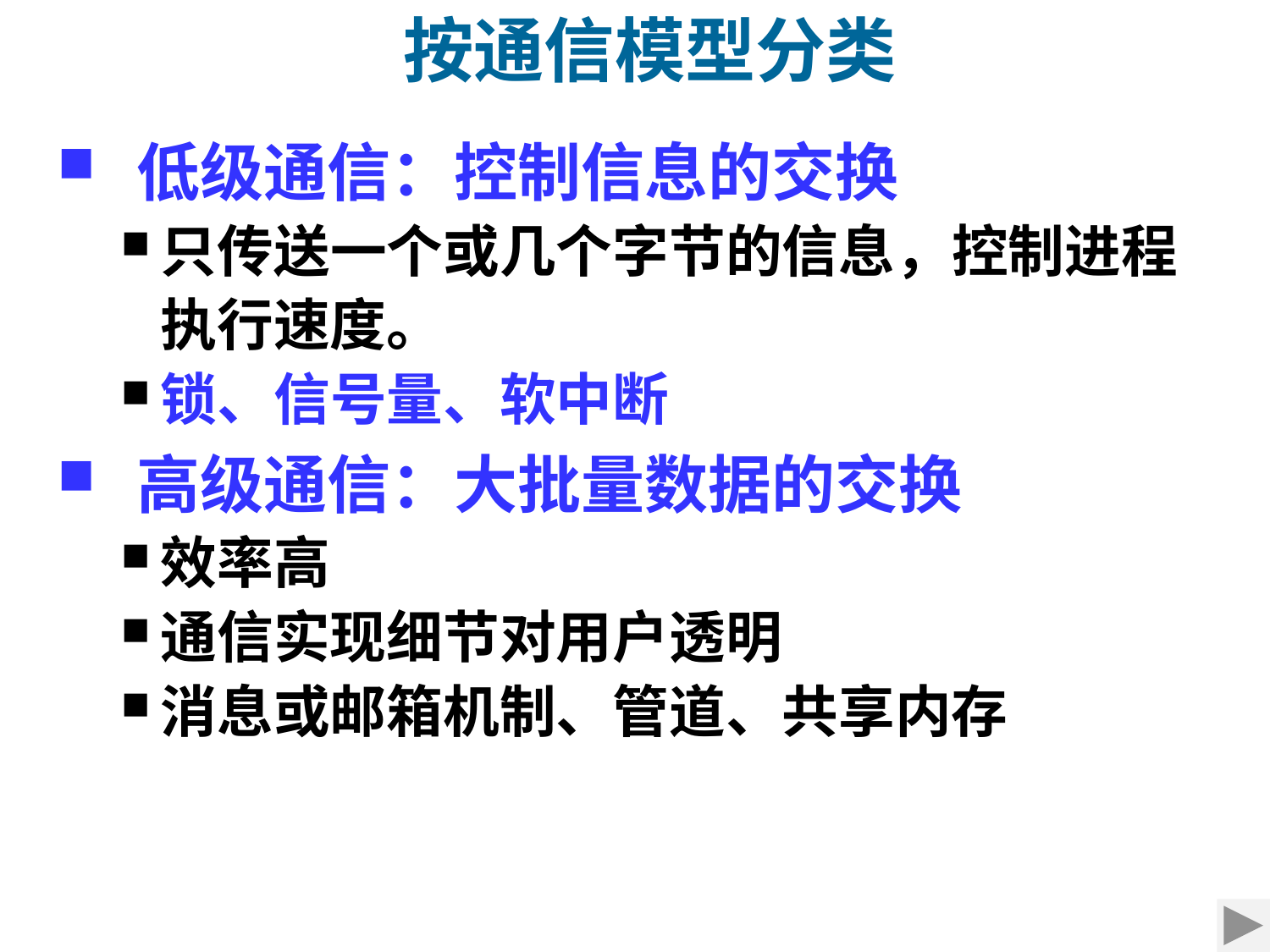

按通信模型分类
低级通信：控制信息的交换
只传送一个或几个字节的信息，控制进程执行速度。
锁、信号量、软中断
高级通信：大批量数据的交换
效率高
通信实现细节对用户透明
消息或邮箱机制、管道、共享内存